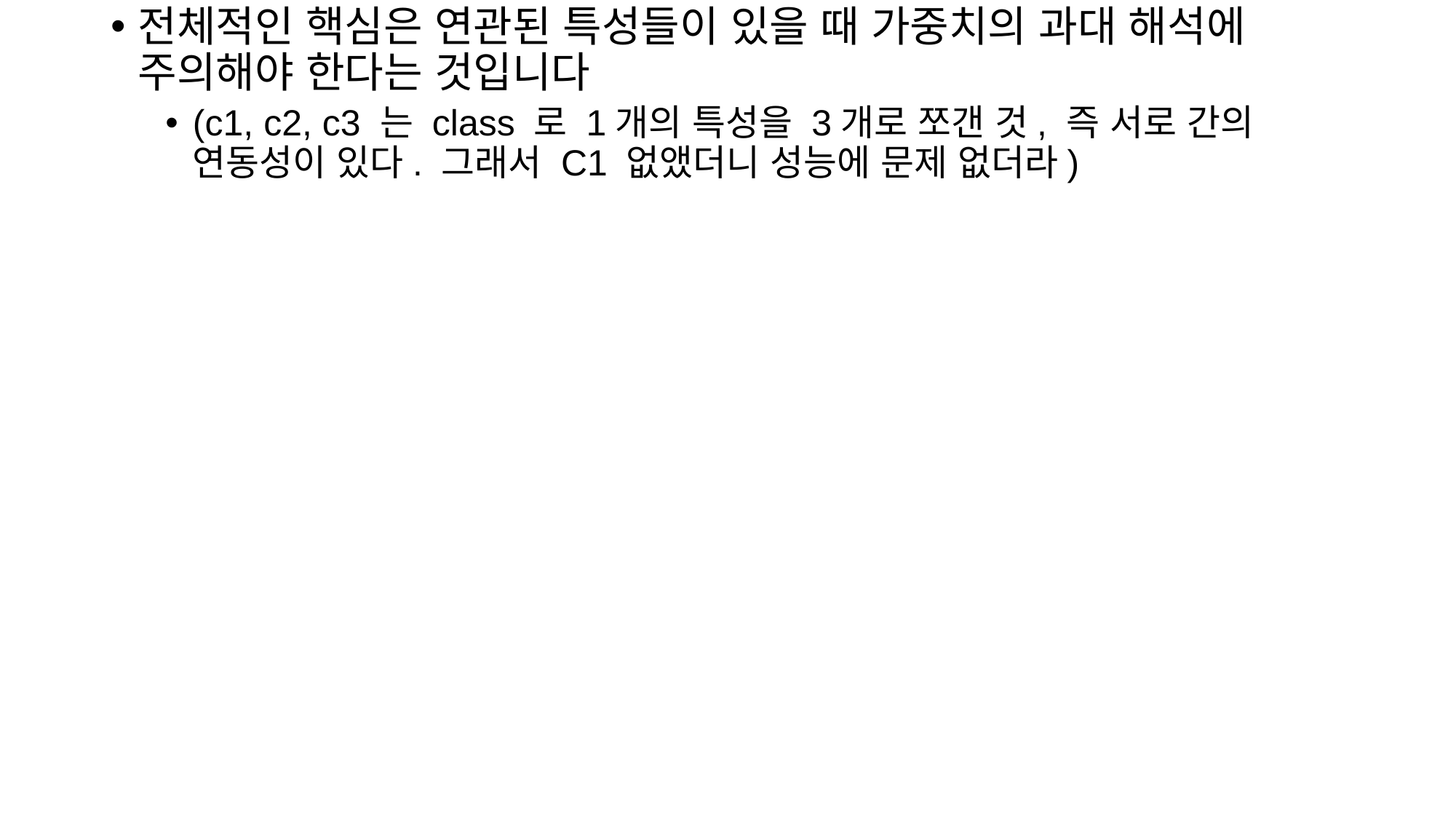

전체적인 핵심은 연관된 특성들이 있을 때 가중치의 과대 해석에 주의해야 한다는 것입니다
(c1, c2, c3 는 class 로 1개의 특성을 3개로 쪼갠 것, 즉 서로 간의 연동성이 있다. 그래서 C1 없앴더니 성능에 문제 없더라)